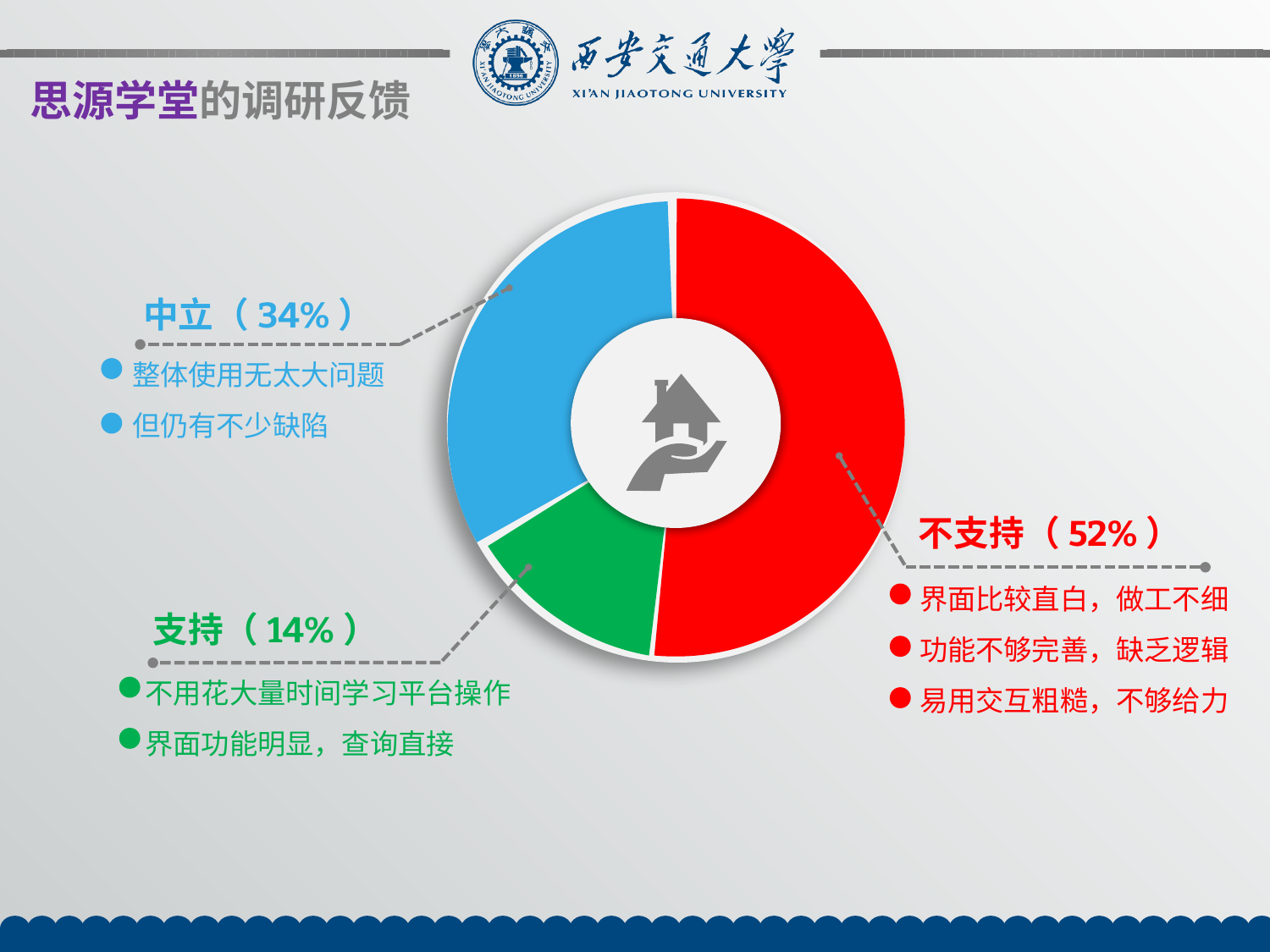

思源学堂的调研反馈

中立（34%）
整体使用无太大问题
但仍有不少缺陷

不支持（52%）
界面比较直白，做工不细
功能不够完善，缺乏逻辑
易用交互粗糙，不够给力

支持（14%）

不用花大量时间学习平台操作
界面功能明显，查询直接